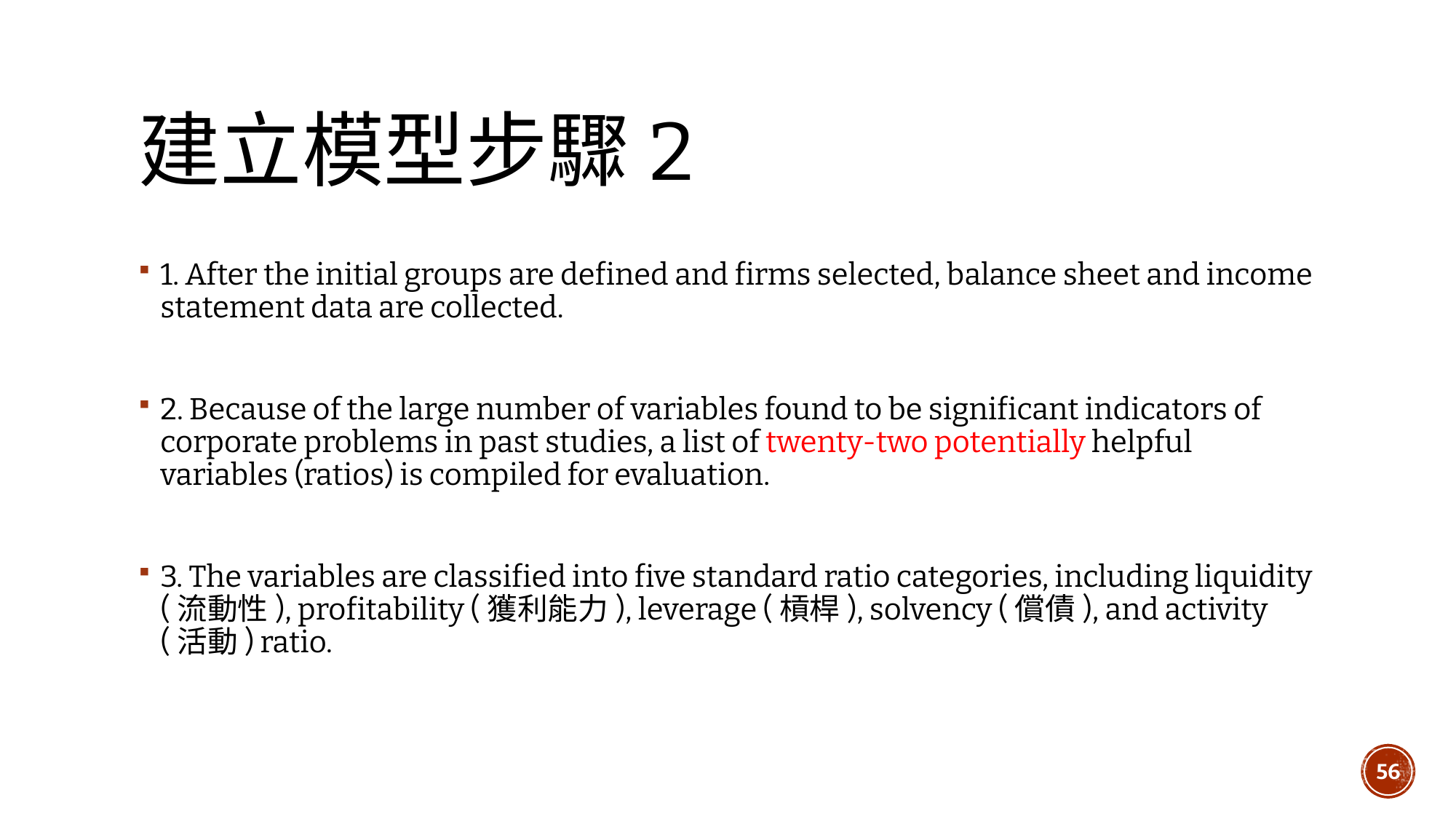

# 建立模型步驟2
1. After the initial groups are defined and firms selected, balance sheet and income statement data are collected.

2. Because of the large number of variables found to be significant indicators of corporate problems in past studies, a list of twenty-two potentially helpful variables (ratios) is compiled for evaluation.

3. The variables are classified into five standard ratio categories, including liquidity (流動性), profitability (獲利能力), leverage (槓桿), solvency (償債), and activity (活動) ratio.
56